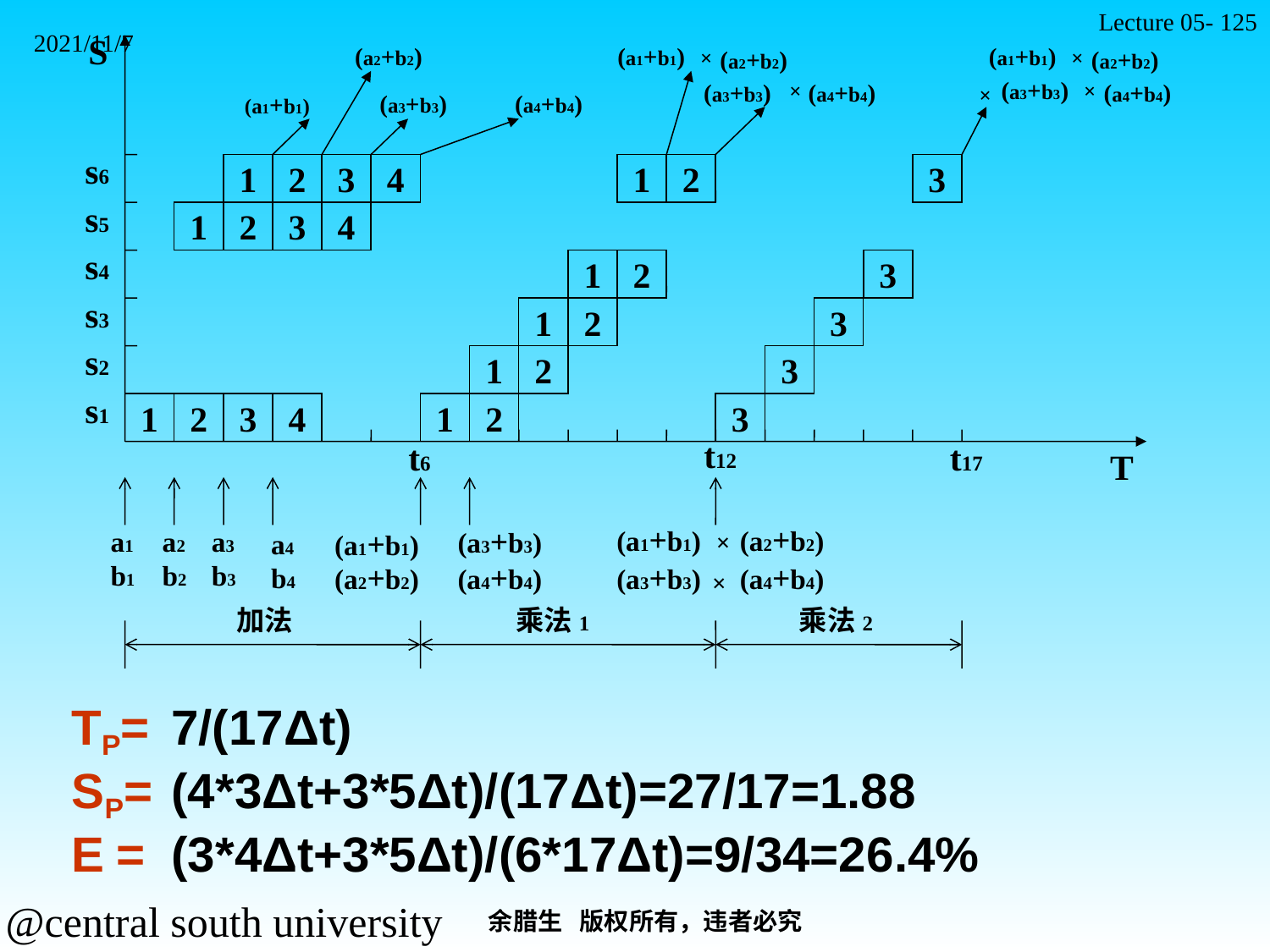

Lecture 05- 125
2021/11/7
S
(a2+b2)

(a1+b1)
(a1+b1)
(a2+b2)
(a2+b2)
×
×
(a3+b3)

(a3+b3)
×
(a4+b4)
(a4+b4)
×
×
(a3+b3)
(a4+b4)
(a1+b1)

 s6

1
2
3
4
1
2
3
 s5

1
2
3
4
 s4

1
2
3
 s3

1
2
3
 s2

1
2
3
 s1

1
2
3
4
1
2
3
t12

t6

t17

T

(a1+b1)
(a2+b2)
(a3+b3)
(a1+b1)
a1
b1
a2
b2
a3
b3
a4
b4
×
(a2+b2)
(a4+b4)
(a3+b3)
(a4+b4)
×
加法
乘法1
乘法2

  TP=
7/(17Δt)
  SP=
(4*3Δt+3*5Δt)/(17Δt)=27/17=1.88
  E =
(3*4Δt+3*5Δt)/(6*17Δt)=9/34=26.4%
余腊生   版权所有，违者必究